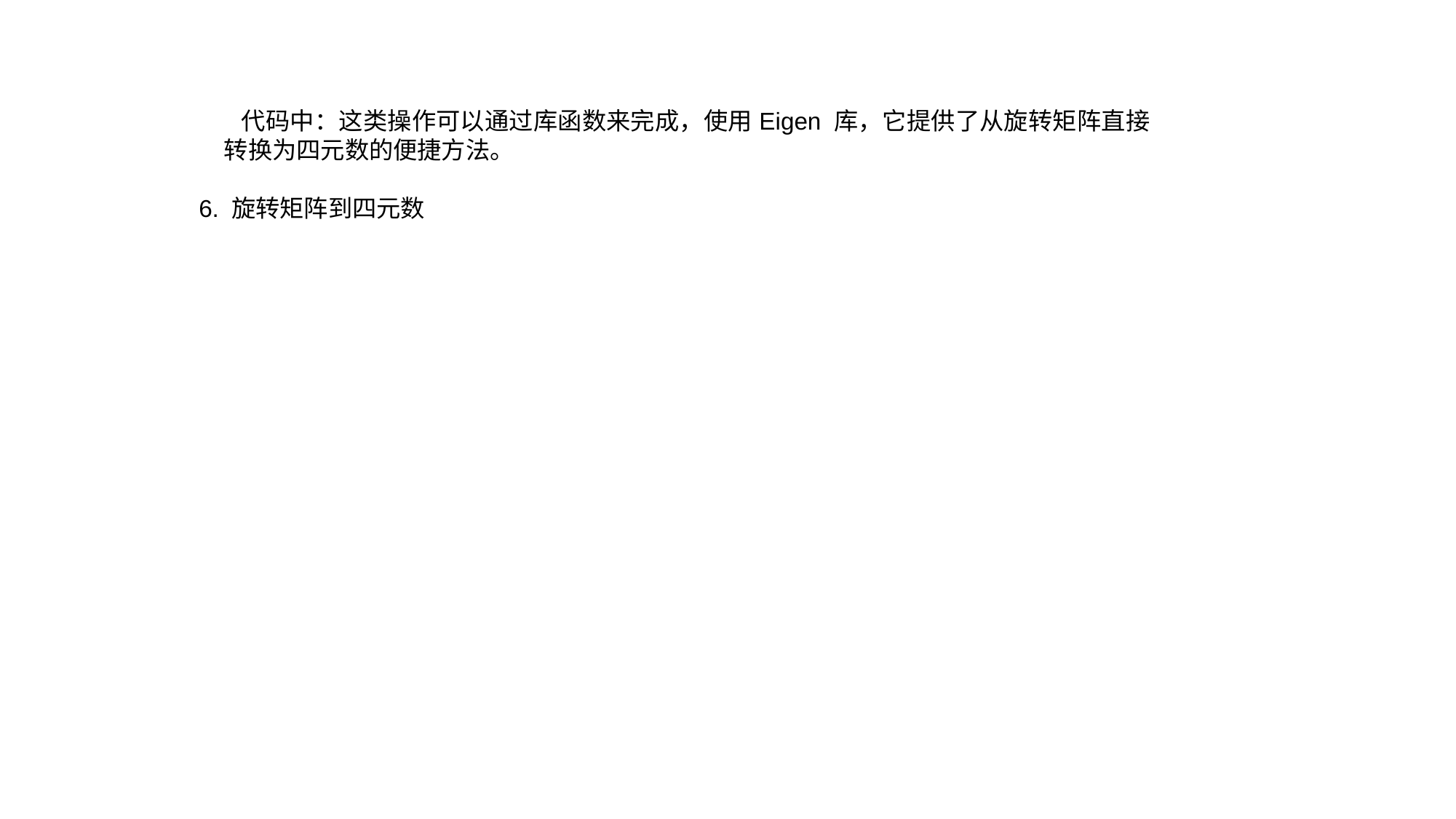

代码中：这类操作可以通过库函数来完成，使用Eigen 库，它提供了从旋转矩阵直接转换为四元数的便捷方法。
6. 旋转矩阵到四元数